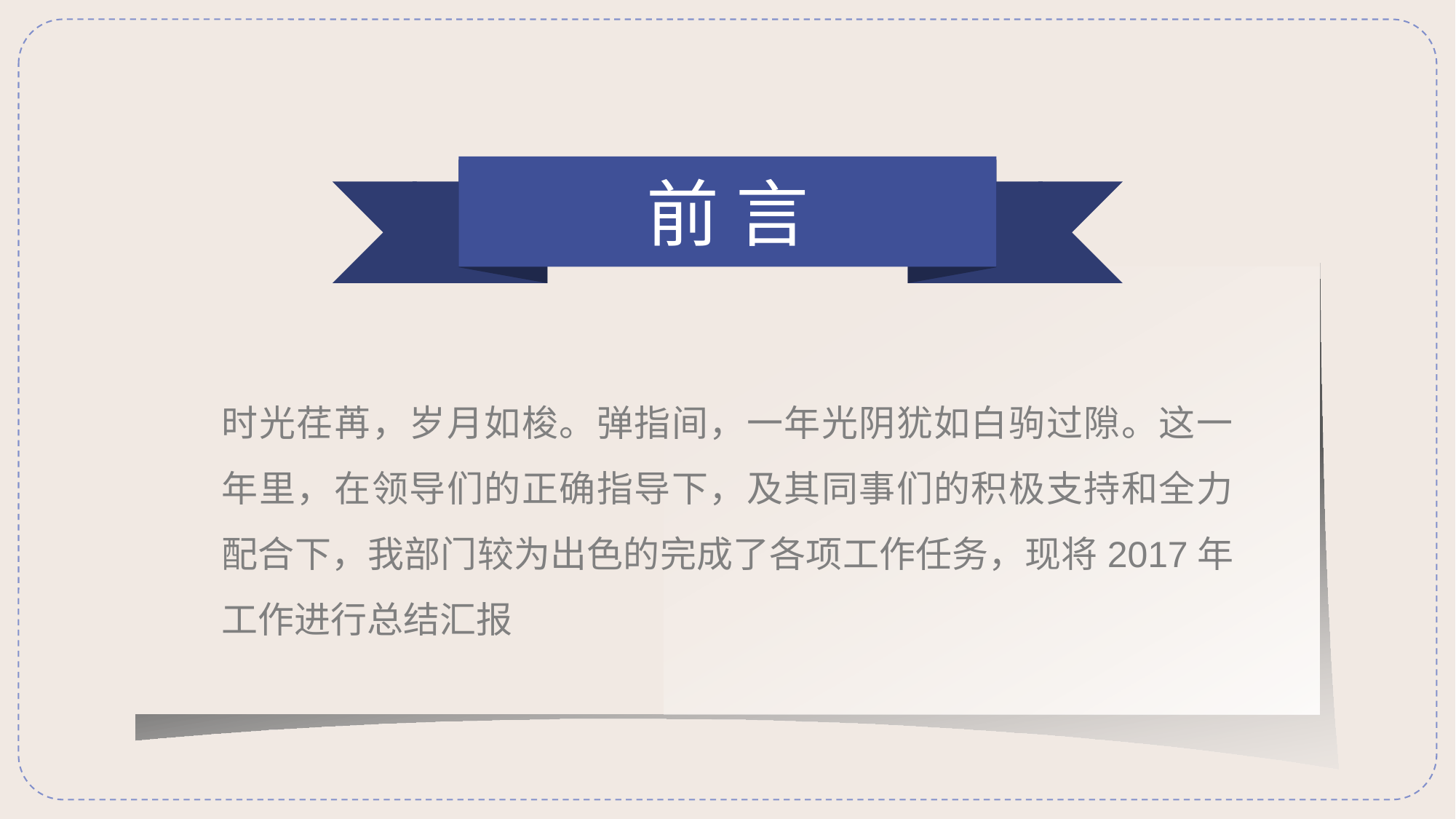

前 言

时光荏苒，岁月如梭。弹指间，一年光阴犹如白驹过隙。这一年里，在领导们的正确指导下，及其同事们的积极支持和全力配合下，我部门较为出色的完成了各项工作任务，现将2017年工作进行总结汇报